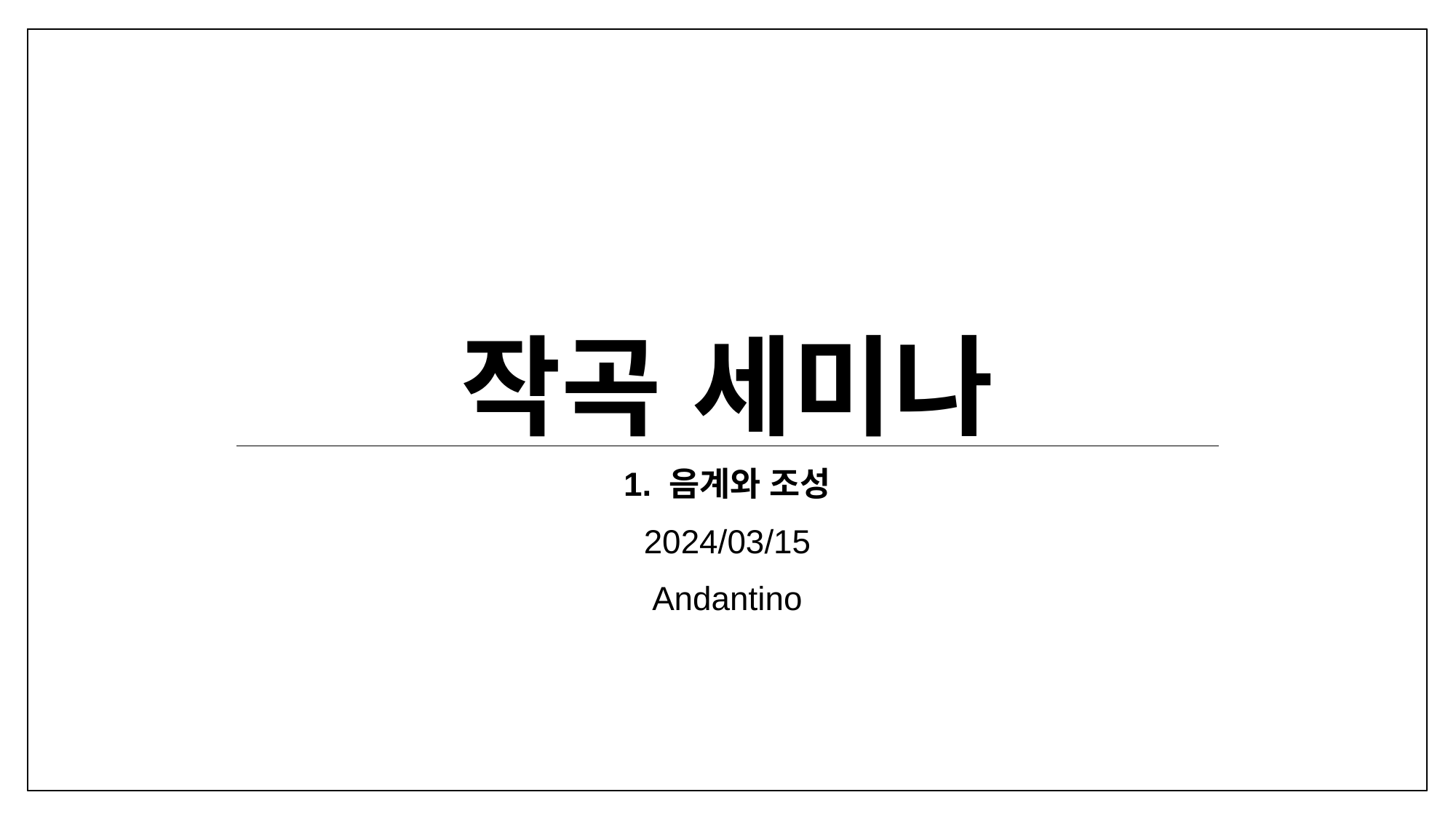

# 작곡 세미나
1. 음계와 조성
2024/03/15
Andantino